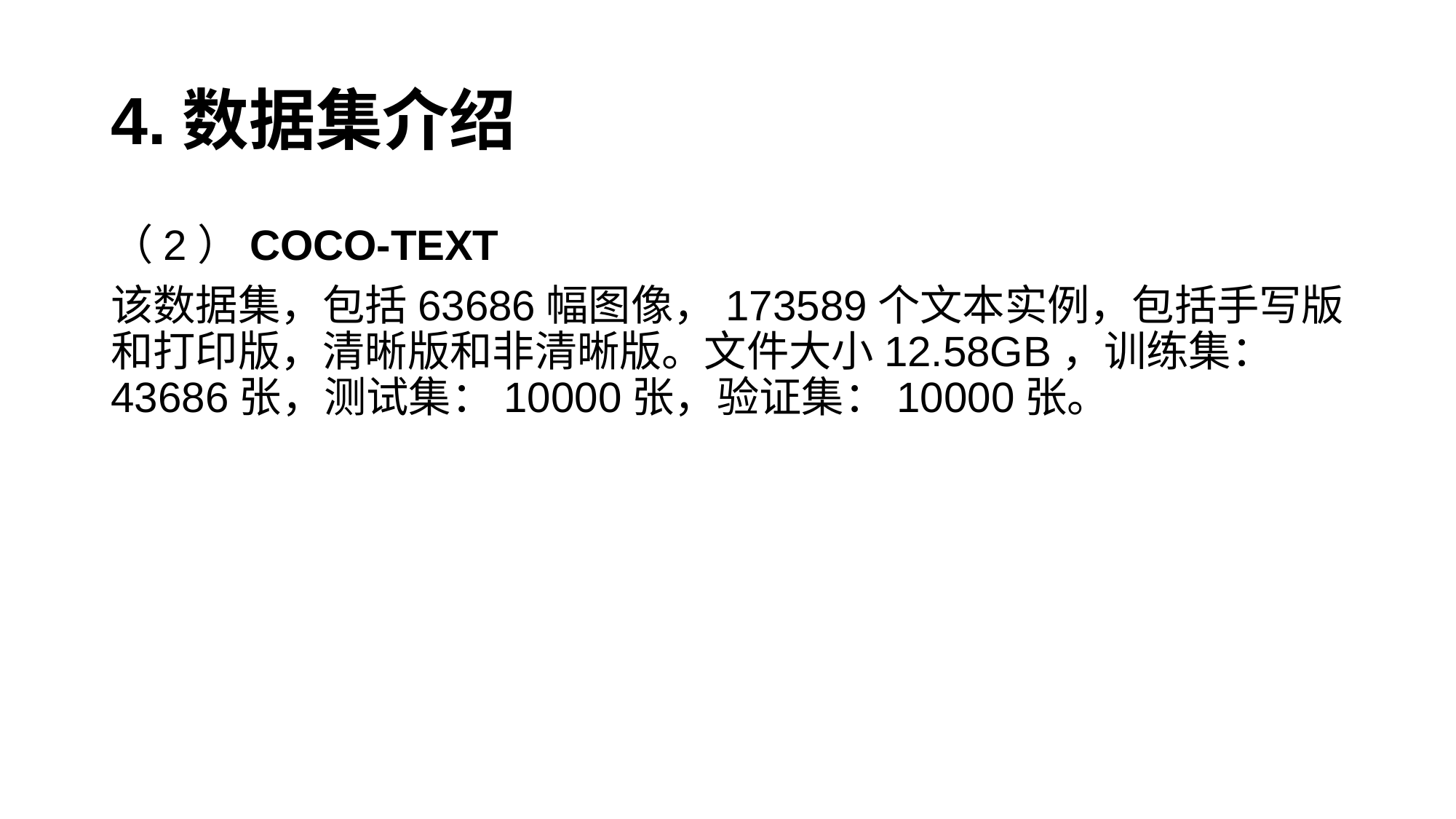

# 4.数据集介绍
（2）COCO-TEXT
该数据集，包括63686幅图像，173589个文本实例，包括手写版和打印版，清晰版和非清晰版。文件大小12.58GB，训练集：43686张，测试集：10000张，验证集：10000张。